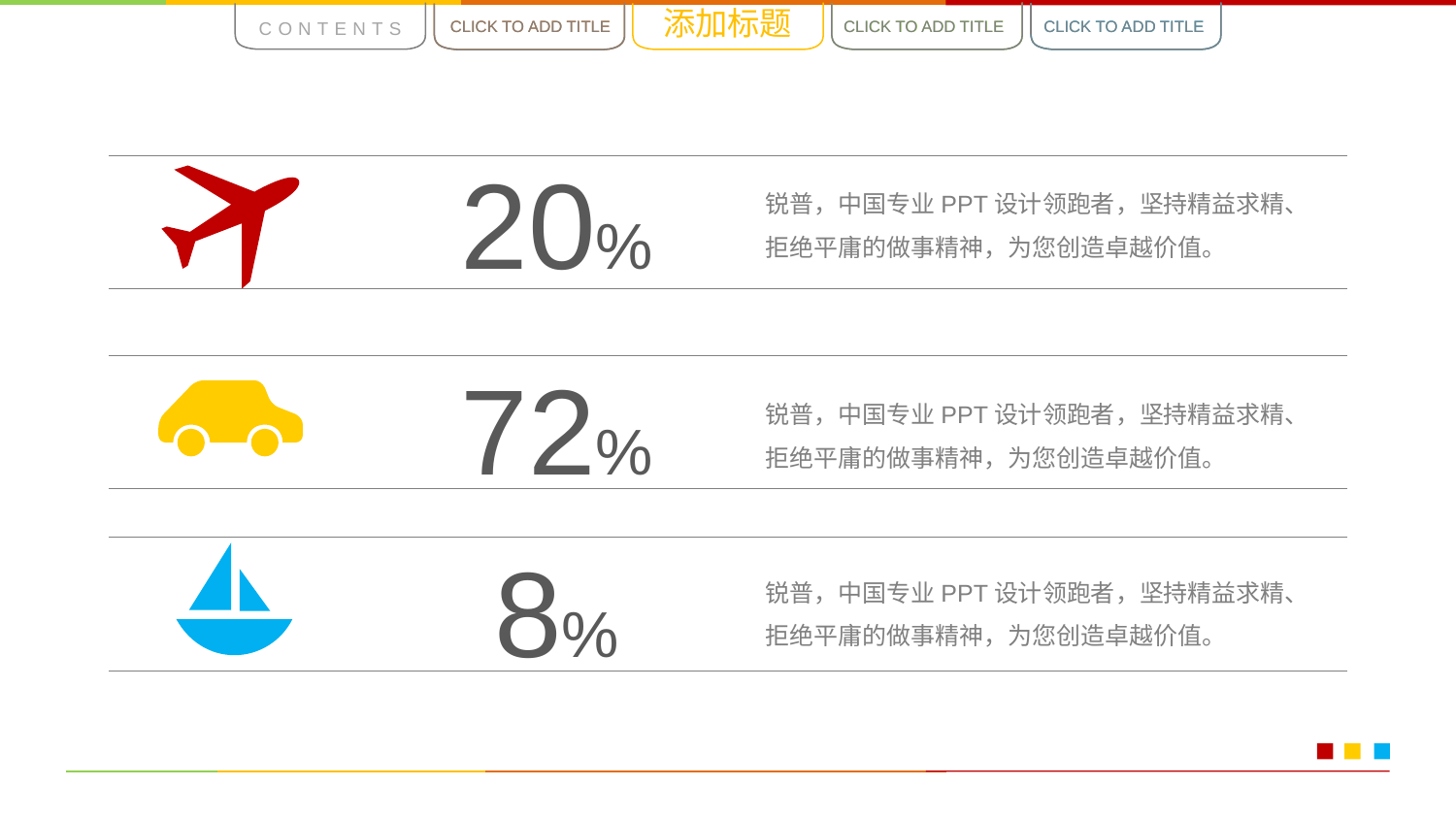

添加标题

CONTENTS

CLICK TO ADD TITLE

CLICK TO ADD TITLE

CLICK TO ADD TITLE

CLICK TO ADD TITLE

CLICK TO ADD TITLE

CLICK TO ADD TITLE
20%

锐普，中国专业PPT设计领跑者，坚持精益求精、拒绝平庸的做事精神，为您创造卓越价值。
72%
锐普，中国专业PPT设计领跑者，坚持精益求精、拒绝平庸的做事精神，为您创造卓越价值。

8%

锐普，中国专业PPT设计领跑者，坚持精益求精、拒绝平庸的做事精神，为您创造卓越价值。